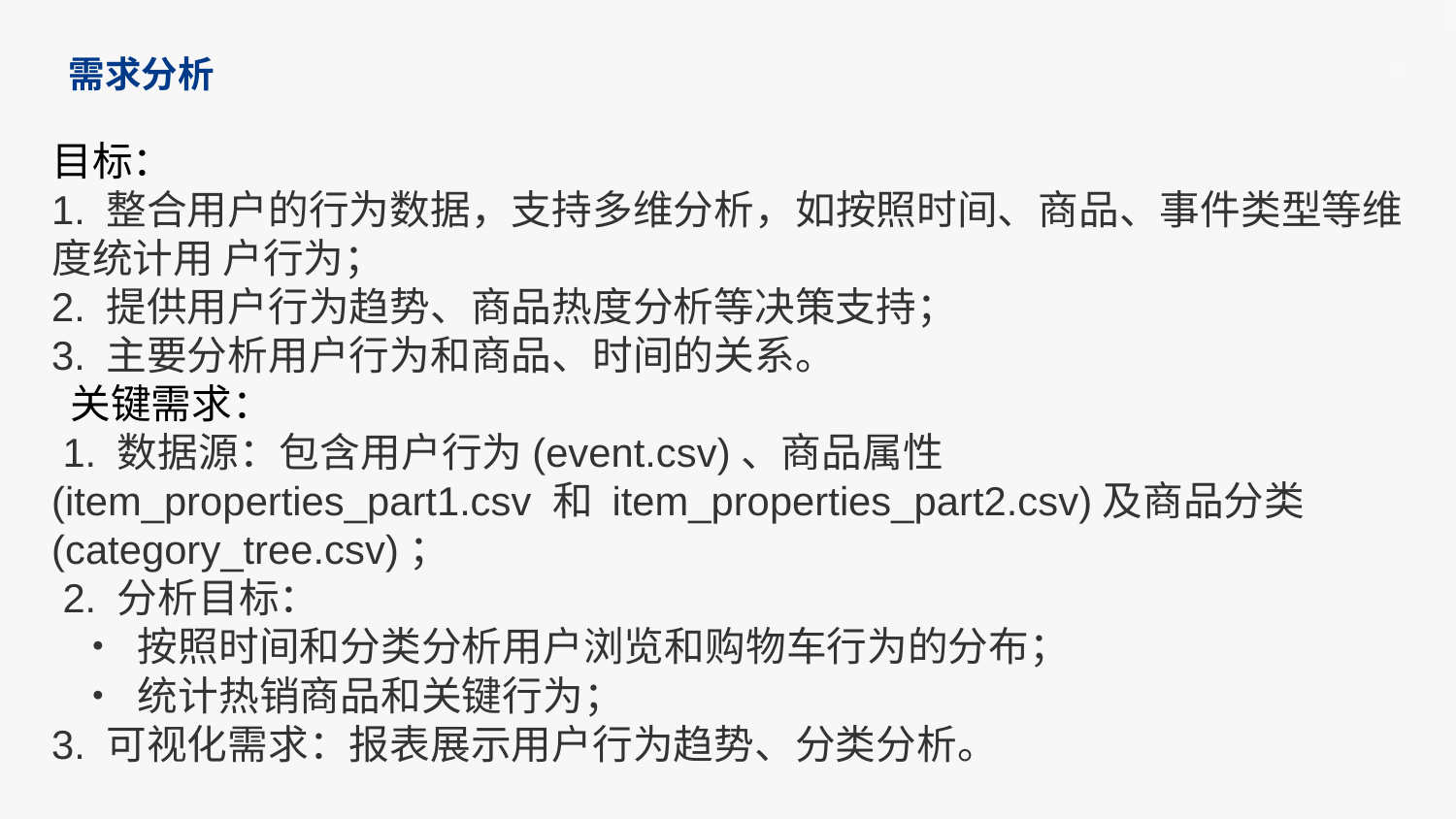

需求分析

目标：
1. 整合用户的行为数据，支持多维分析，如按照时间、商品、事件类型等维度统计用 户行为；
2. 提供用户行为趋势、商品热度分析等决策支持；
3. 主要分析用户行为和商品、时间的关系。
 关键需求：
 1. 数据源：包含用户行为(event.csv)、商品属性(item_properties_part1.csv 和 item_properties_part2.csv)及商品分类(category_tree.csv)；
 2. 分析目标：
   • 按照时间和分类分析用户浏览和购物车行为的分布；
   • 统计热销商品和关键行为；
3. 可视化需求：报表展示用户行为趋势、分类分析。